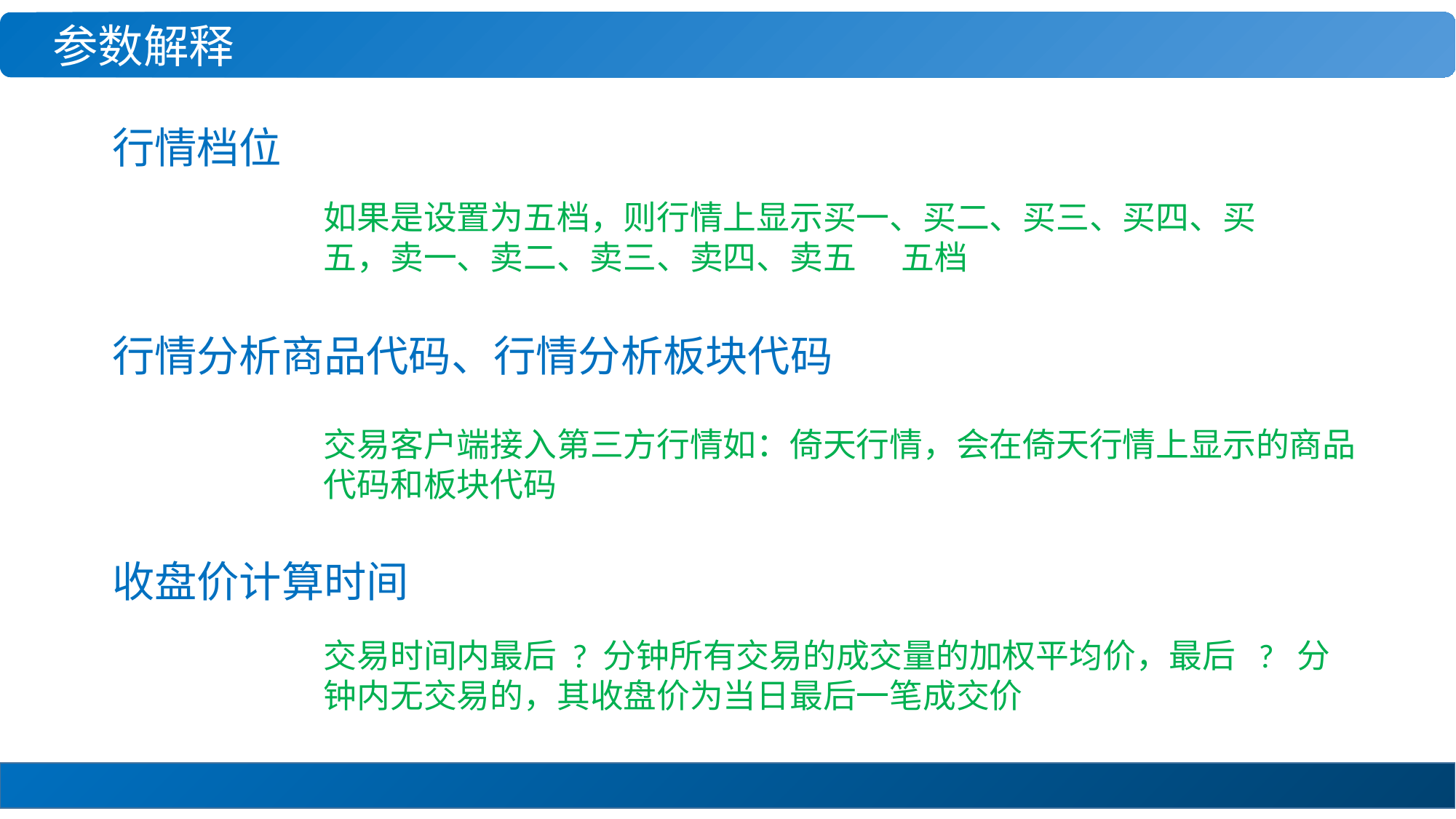

参数解释

行情档位
如果是设置为五档，则行情上显示买一、买二、买三、买四、买五，卖一、卖二、卖三、卖四、卖五      五档
行情分析商品代码、行情分析板块代码
交易客户端接入第三方行情如：倚天行情，会在倚天行情上显示的商品代码和板块代码
收盘价计算时间
交易时间内最后 ? 分钟所有交易的成交量的加权平均价，最后  ?  分钟内无交易的，其收盘价为当日最后一笔成交价